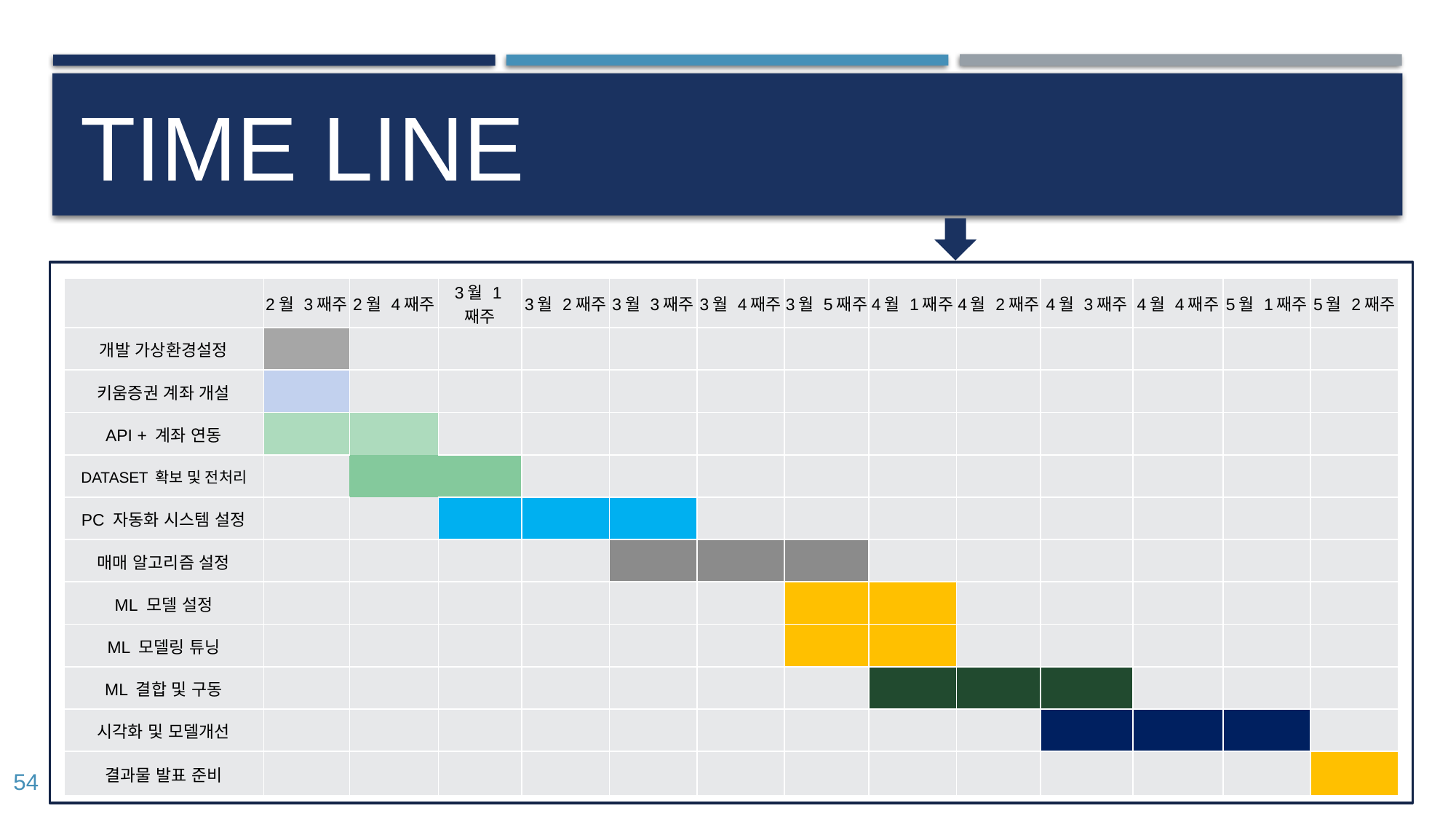

# TIME LINE

|  | 2월 3째주 | 2월 4째주 | 3월 1째주 | 3월 2째주 | 3월 3째주 | 3월 4째주 | 3월 5째주 | 4월 1째주 | 4월 2째주 | 4월 3째주 | 4월 4째주 | 5월 1째주 | 5월 2째주 |
| --- | --- | --- | --- | --- | --- | --- | --- | --- | --- | --- | --- | --- | --- |
| 개발 가상환경설정 |  |  |  |  |  |  |  |  |  |  |  |  |  |
| 키움증권 계좌 개설 |  |  |  |  |  |  |  |  |  |  |  |  |  |
| API + 계좌 연동 |  |  |  |  |  |  |  |  |  |  |  |  |  |
| DATASET 확보 및 전처리 |  |  |  |  |  |  |  |  |  |  |  |  |  |
| PC 자동화 시스템 설정 |  |  |  |  |  |  |  |  |  |  |  |  |  |
| 매매 알고리즘 설정 |  |  |  |  |  |  |  |  |  |  |  |  |  |
| ML 모델 설정 |  |  |  |  |  |  |  |  |  |  |  |  |  |
| ML 모델링 튜닝 |  |  |  |  |  |  |  |  |  |  |  |  |  |
| ML 결합 및 구동 |  |  |  |  |  |  |  |  |  |  |  |  |  |
| 시각화 및 모델개선 |  |  |  |  |  |  |  |  |  |  |  |  |  |
| 결과물 발표 준비 |  |  |  |  |  |  |  |  |  |  |  |  |  |
54